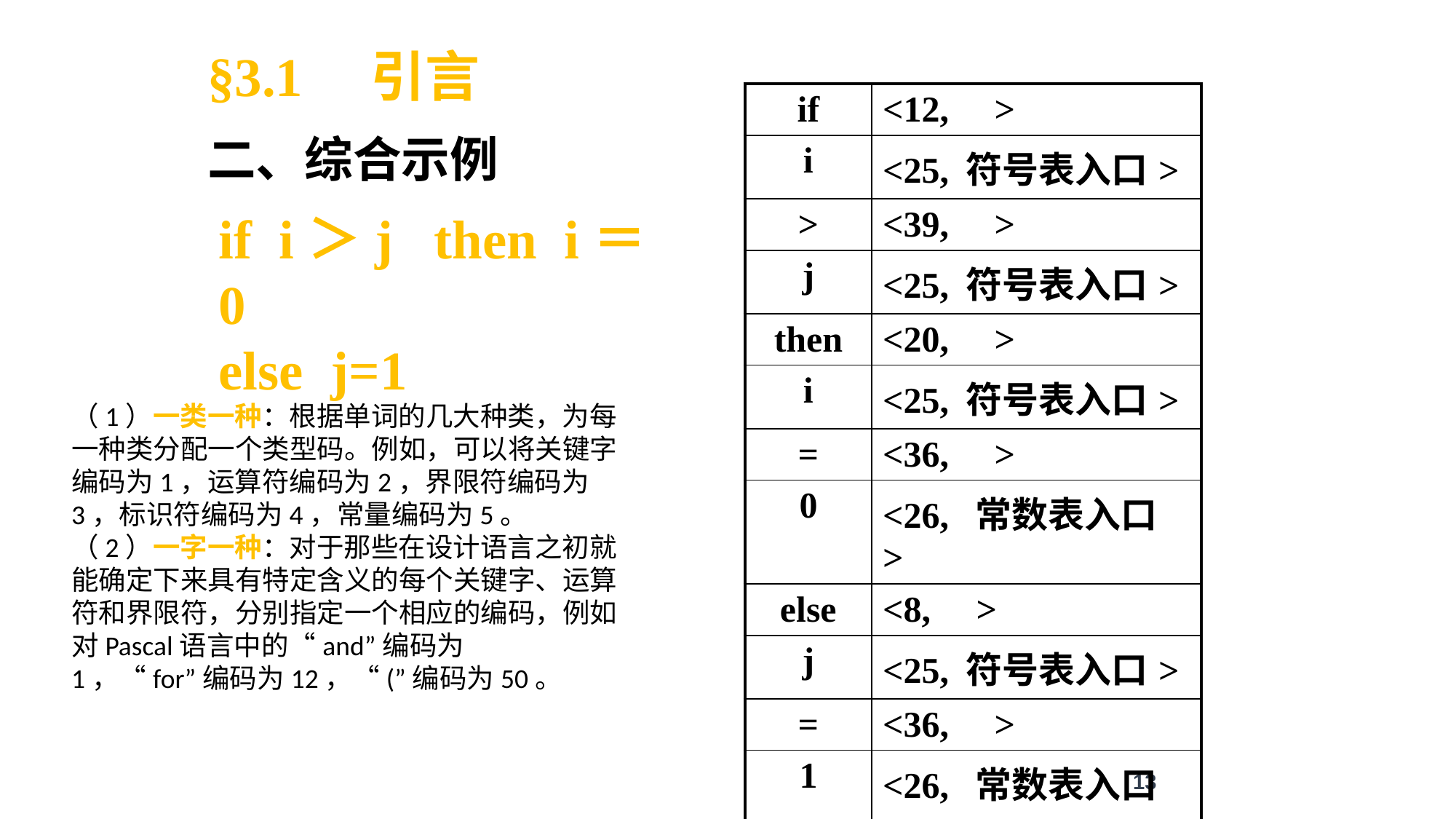

§3.1    引言
二、综合示例
| if | <12, > |
| --- | --- |
| i | <25, 符号表入口> |
| > | <39, > |
| j | <25, 符号表入口> |
| then | <20, > |
| i | <25, 符号表入口> |
| = | <36, > |
| 0 | <26, 常数表入口 > |
| else | <8, > |
| j | <25, 符号表入口> |
| = | <36, > |
| 1 | <26, 常数表入口 > |
if  i＞j   then  i＝0
else  j=1
（1）一类一种：根据单词的几大种类，为每一种类分配一个类型码。例如，可以将关键字编码为1，运算符编码为2，界限符编码为3，标识符编码为4，常量编码为5。
（2）一字一种：对于那些在设计语言之初就能确定下来具有特定含义的每个关键字、运算符和界限符，分别指定一个相应的编码，例如对Pascal语言中的“and”编码为1，“for”编码为12，“(”编码为50。
13